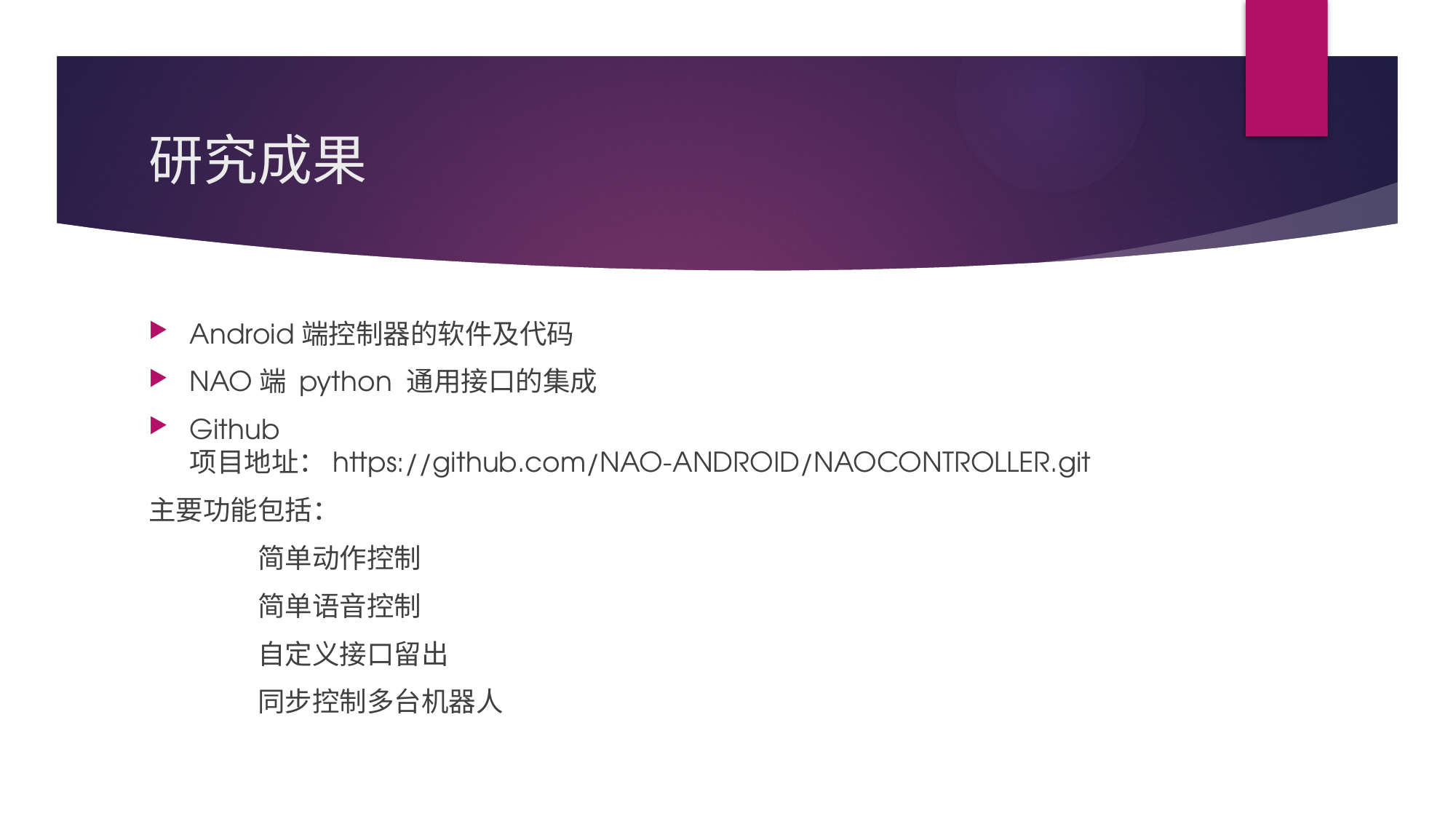

# 研究成果
Android端控制器的软件及代码
NAO端 python 通用接口的集成
Github 项目地址：https://github.com/NAO-ANDROID/NAOCONTROLLER.git
主要功能包括：
	简单动作控制
	简单语音控制
	自定义接口留出
	同步控制多台机器人